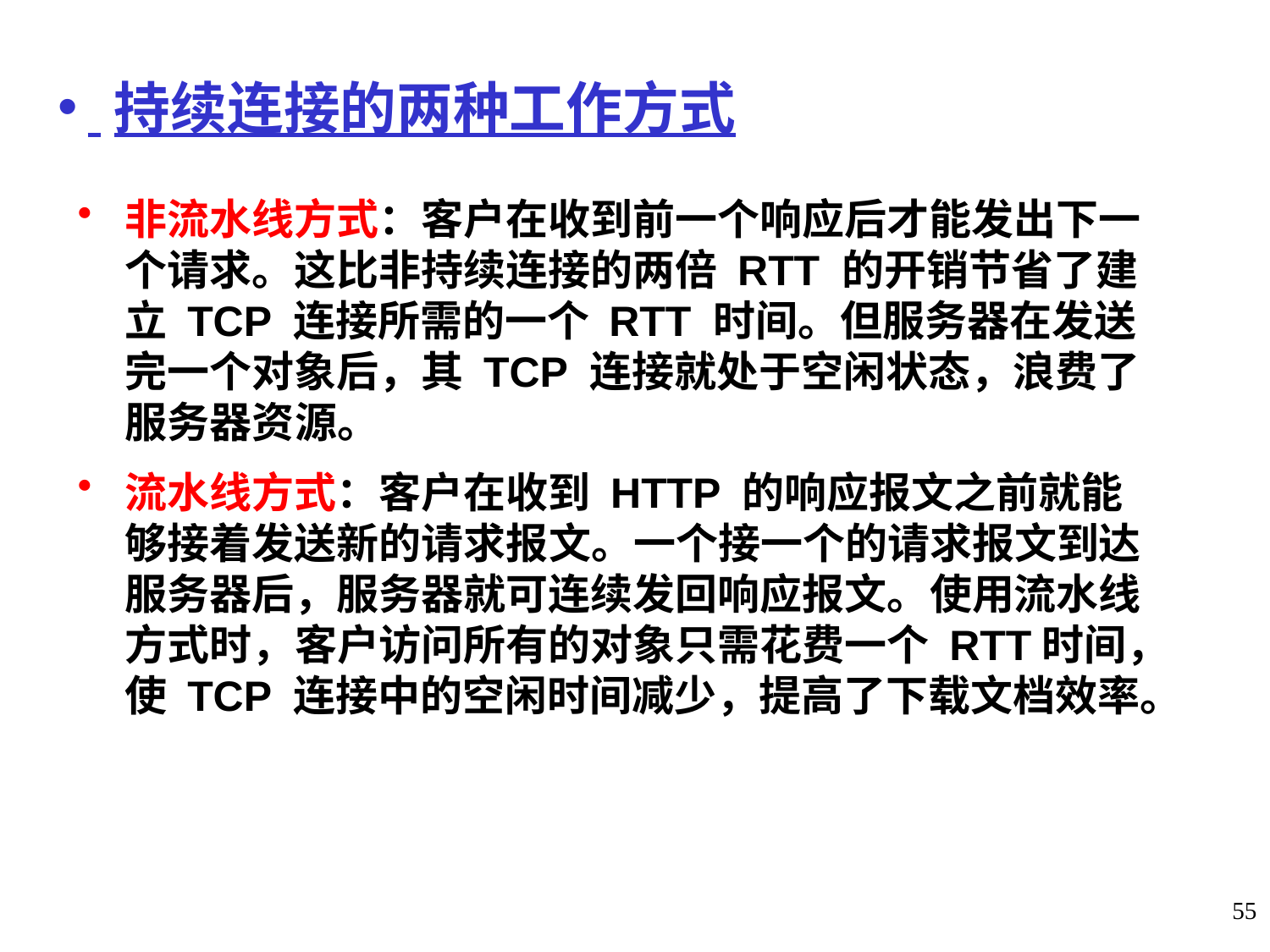

持续连接的两种工作方式
非流水线方式：客户在收到前一个响应后才能发出下一个请求。这比非持续连接的两倍 RTT 的开销节省了建立 TCP 连接所需的一个 RTT 时间。但服务器在发送完一个对象后，其 TCP 连接就处于空闲状态，浪费了服务器资源。
流水线方式：客户在收到 HTTP 的响应报文之前就能够接着发送新的请求报文。一个接一个的请求报文到达服务器后，服务器就可连续发回响应报文。使用流水线方式时，客户访问所有的对象只需花费一个 RTT时间，使 TCP 连接中的空闲时间减少，提高了下载文档效率。
55